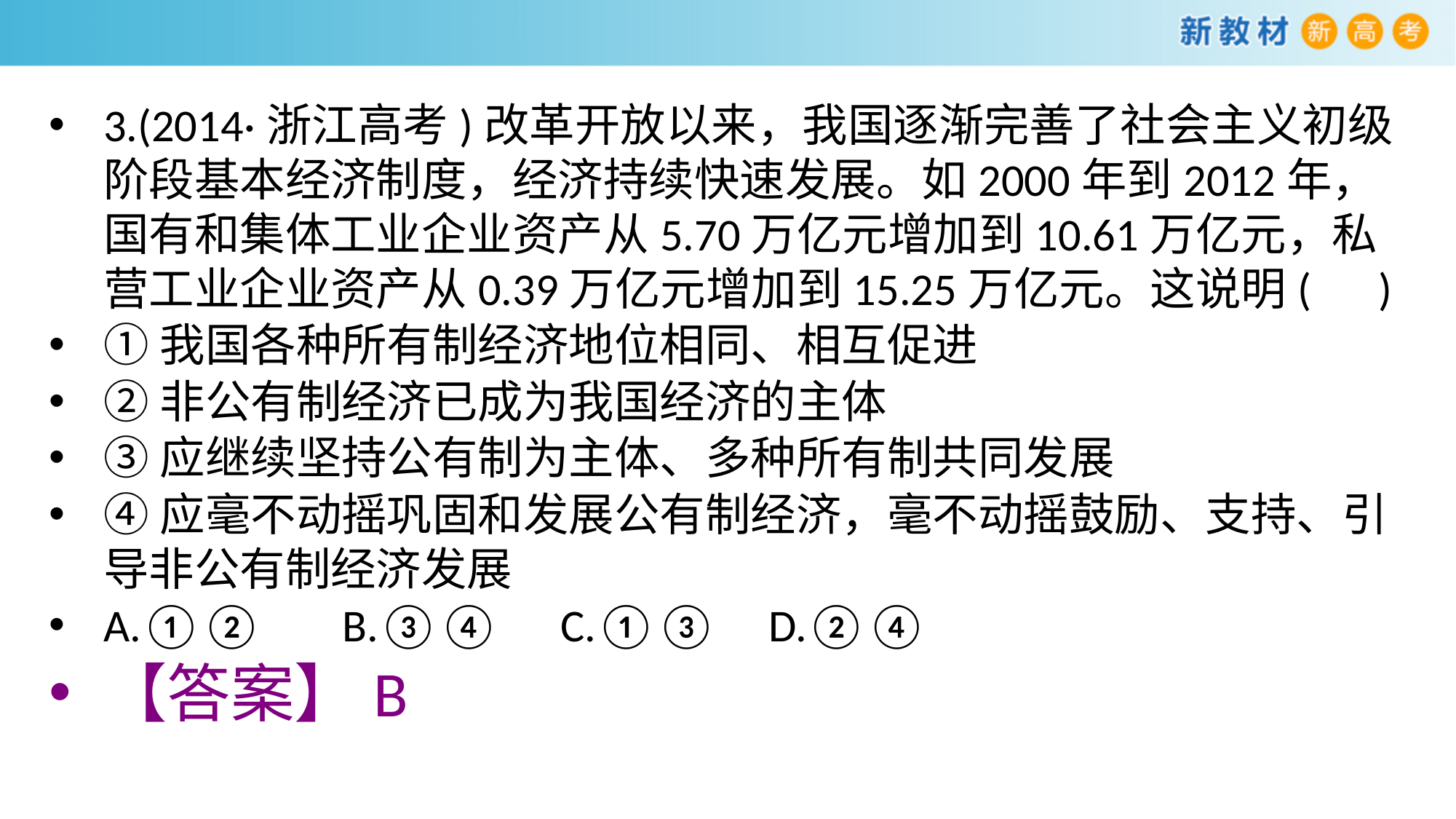

3.(2014·浙江高考)改革开放以来，我国逐渐完善了社会主义初级阶段基本经济制度，经济持续快速发展。如2000年到2012年，国有和集体工业企业资产从5.70万亿元增加到10.61万亿元，私营工业企业资产从0.39万亿元增加到15.25万亿元。这说明(　)
①我国各种所有制经济地位相同、相互促进
②非公有制经济已成为我国经济的主体
③应继续坚持公有制为主体、多种所有制共同发展
④应毫不动摇巩固和发展公有制经济，毫不动摇鼓励、支持、引导非公有制经济发展
A.①②  	  B.③④  	  C.①③  	 D.②④
【答案】B